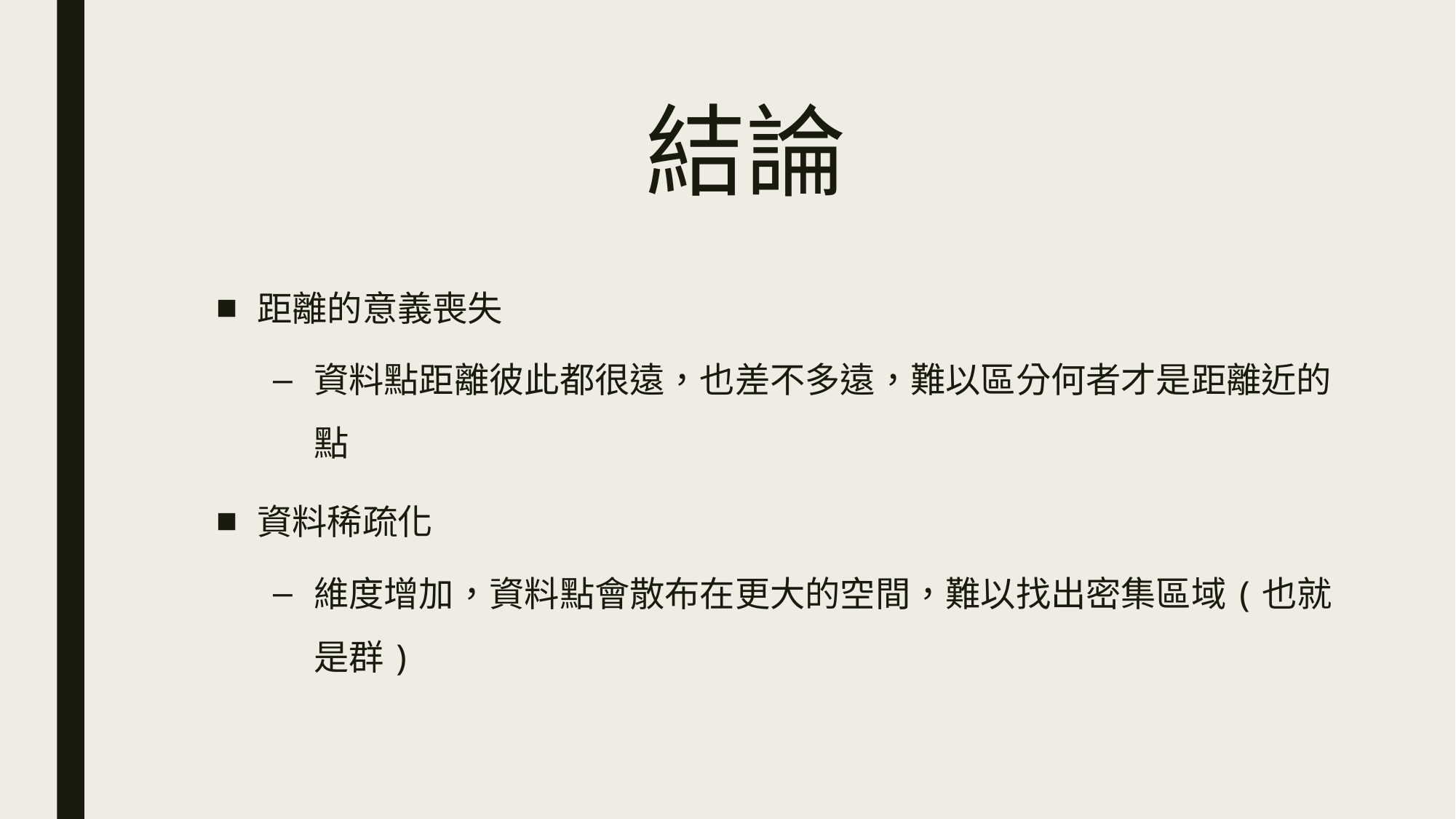

# 結論
距離的意義喪失
資料點距離彼此都很遠，也差不多遠，難以區分何者才是距離近的點
資料稀疏化
維度增加，資料點會散布在更大的空間，難以找出密集區域(也就是群)